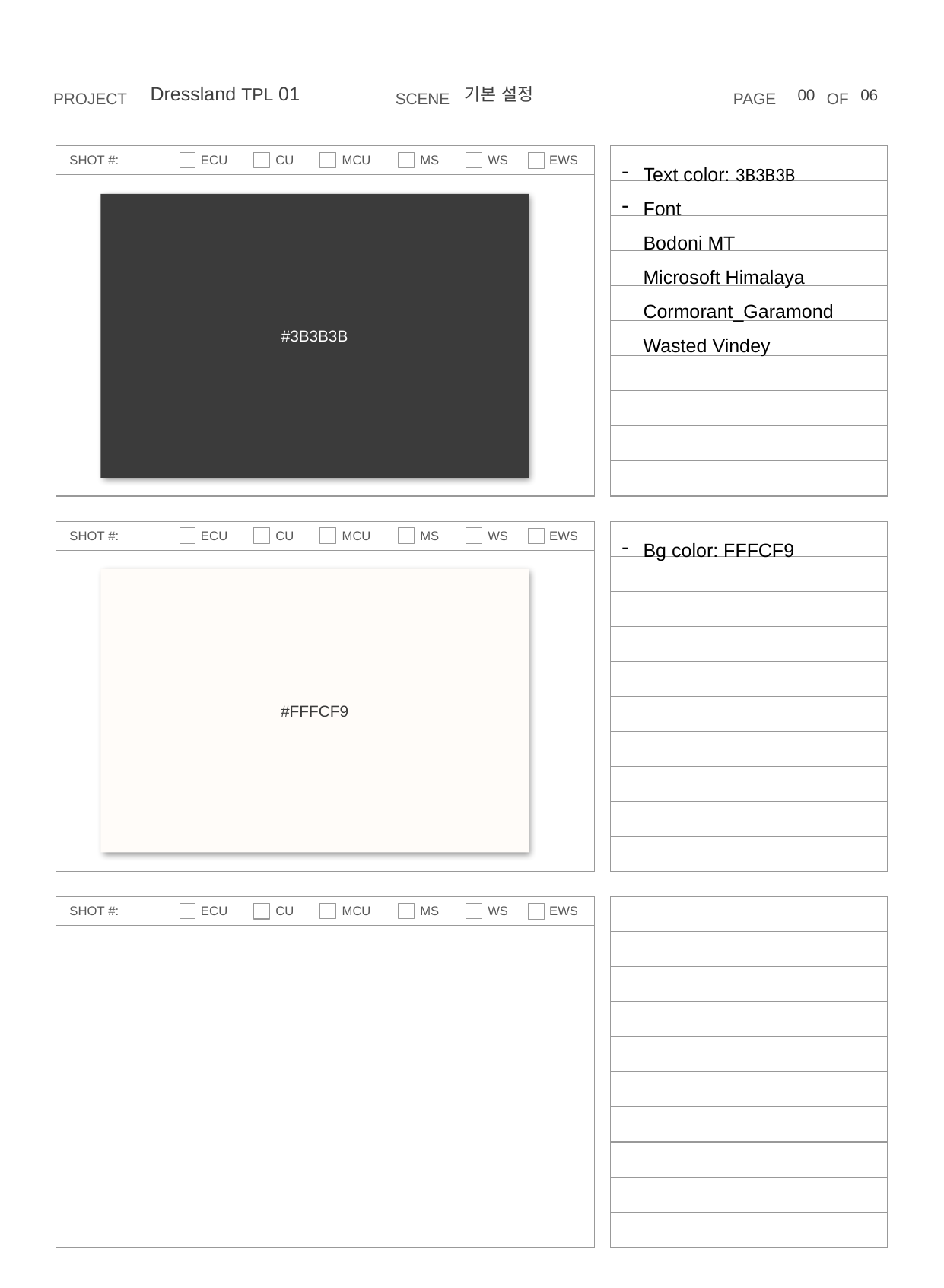

Dressland TPL 01
기본 설정
00
06
PROJECT
SCENE
PAGE
OF
Text color: 3B3B3B
Font
Bodoni MT
Microsoft Himalaya
Cormorant_Garamond
Wasted Vindey

SHOT #:
ECU
CU
MCU
MS
WS
EWS

#3B3B3B
Bg color: FFFCF9

SHOT #:
ECU
CU
MCU
MS
WS
EWS

#FFFCF9

SHOT #:
ECU
CU
MCU
MS
WS
EWS